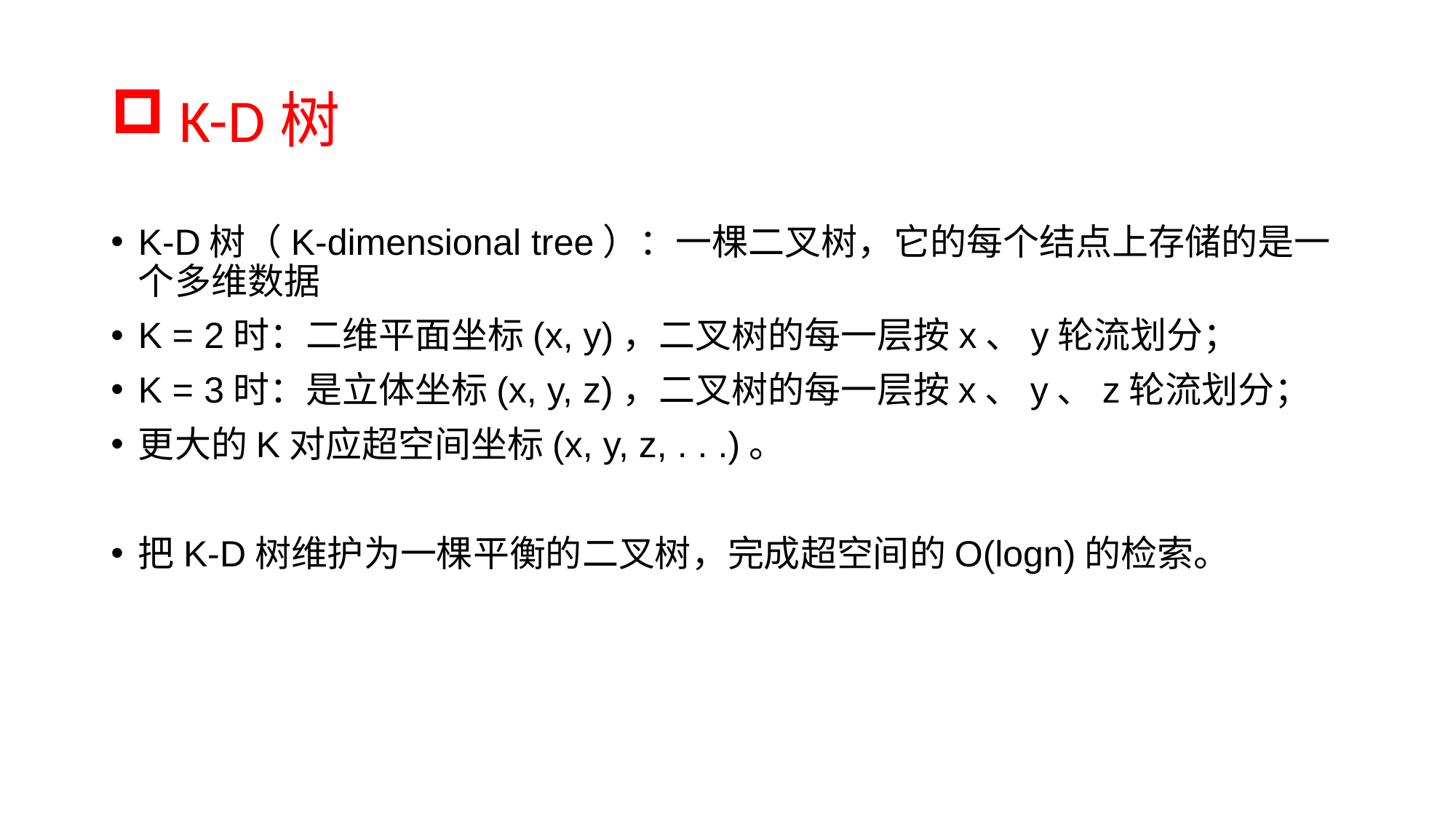

# K-D树
K-D树（K-dimensional tree）：一棵二叉树，它的每个结点上存储的是一个多维数据
K = 2时：二维平面坐标(x, y)，二叉树的每一层按x、y轮流划分；
K = 3时：是立体坐标(x, y, z)，二叉树的每一层按x、y、z轮流划分；
更大的K对应超空间坐标(x, y, z, . . .)。

把K-D树维护为一棵平衡的二叉树，完成超空间的O(logn)的检索。